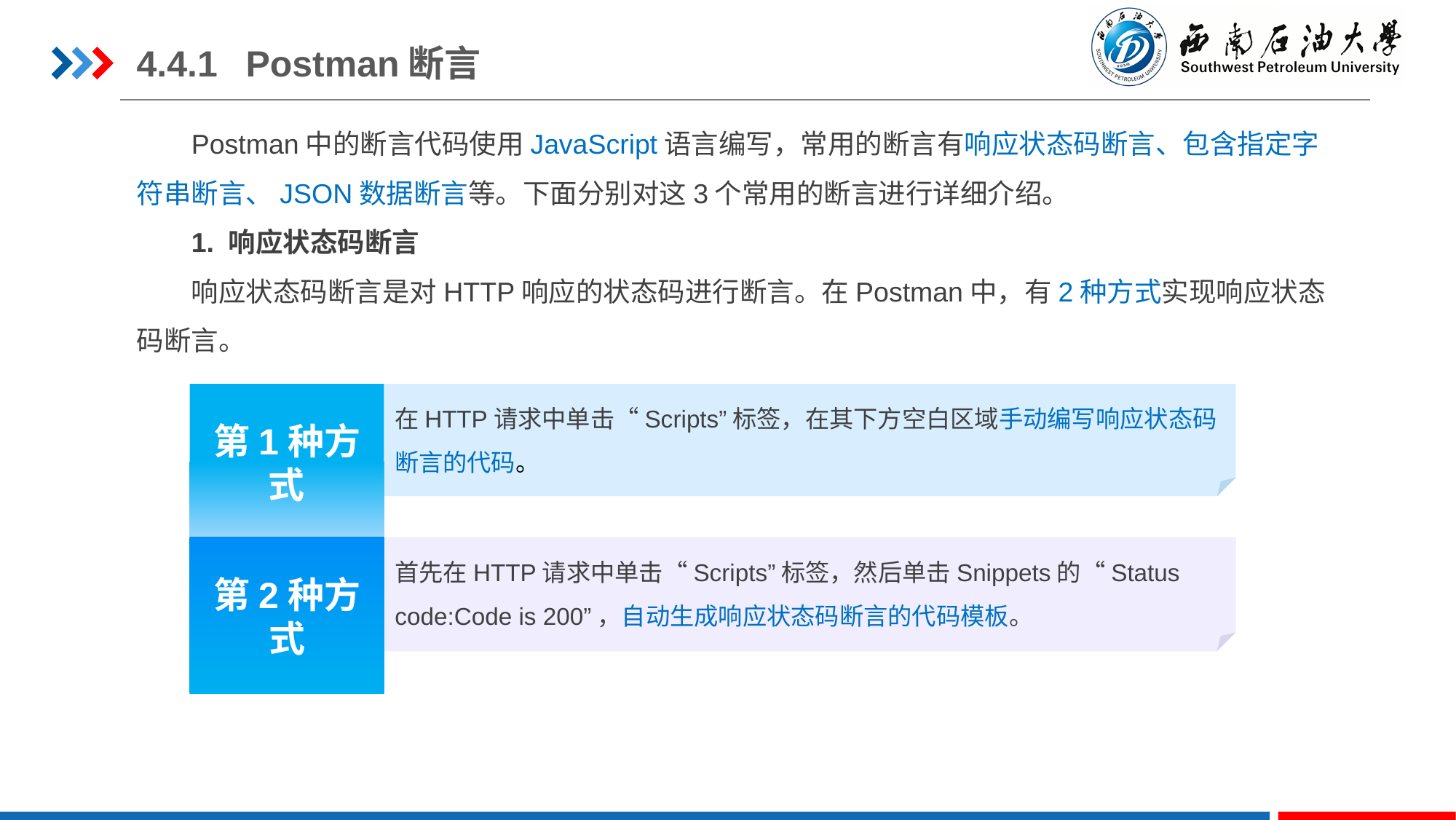

4.4.1	Postman断言
Postman中的断言代码使用JavaScript语言编写，常用的断言有响应状态码断言、包含指定字符串断言、JSON数据断言等。下面分别对这3个常用的断言进行详细介绍。
1. 响应状态码断言
响应状态码断言是对HTTP响应的状态码进行断言。在Postman中，有2种方式实现响应状态码断言。

第1种方式

在HTTP请求中单击“Scripts”标签，在其下方空白区域手动编写响应状态码断言的代码。

第2种方式

首先在HTTP请求中单击“Scripts”标签，然后单击Snippets的“Status code:Code is 200”，自动生成响应状态码断言的代码模板。